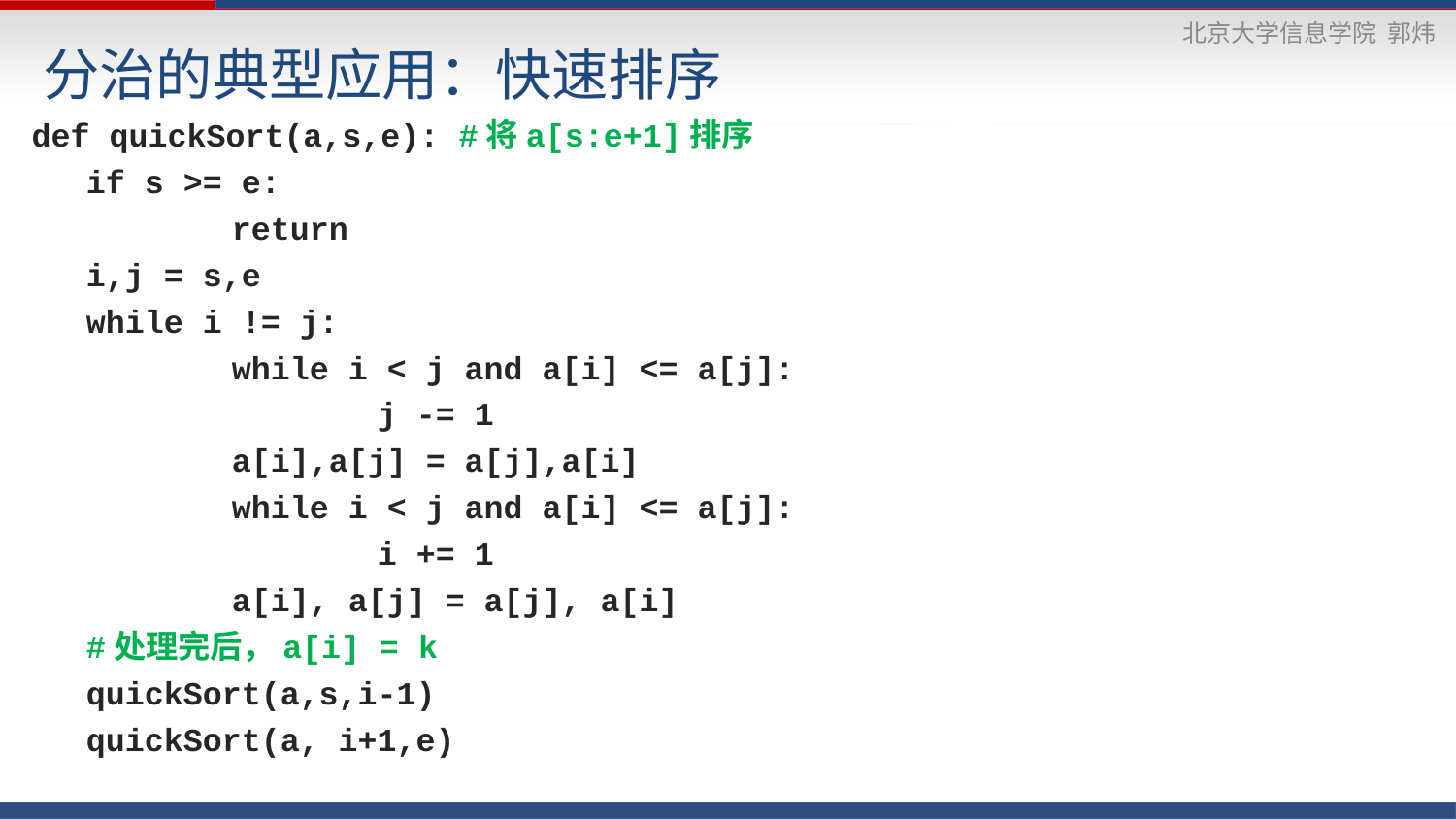

# 分治的典型应用：快速排序
def quickSort(a,s,e): #将a[s:e+1]排序
	if s >= e:
		return
	i,j = s,e
	while i != j:
		while i < j and a[i] <= a[j]:
			j -= 1
		a[i],a[j] = a[j],a[i]
		while i < j and a[i] <= a[j]:
			i += 1
		a[i], a[j] = a[j], a[i]
	#处理完后，a[i] = k
	quickSort(a,s,i-1)
	quickSort(a, i+1,e)